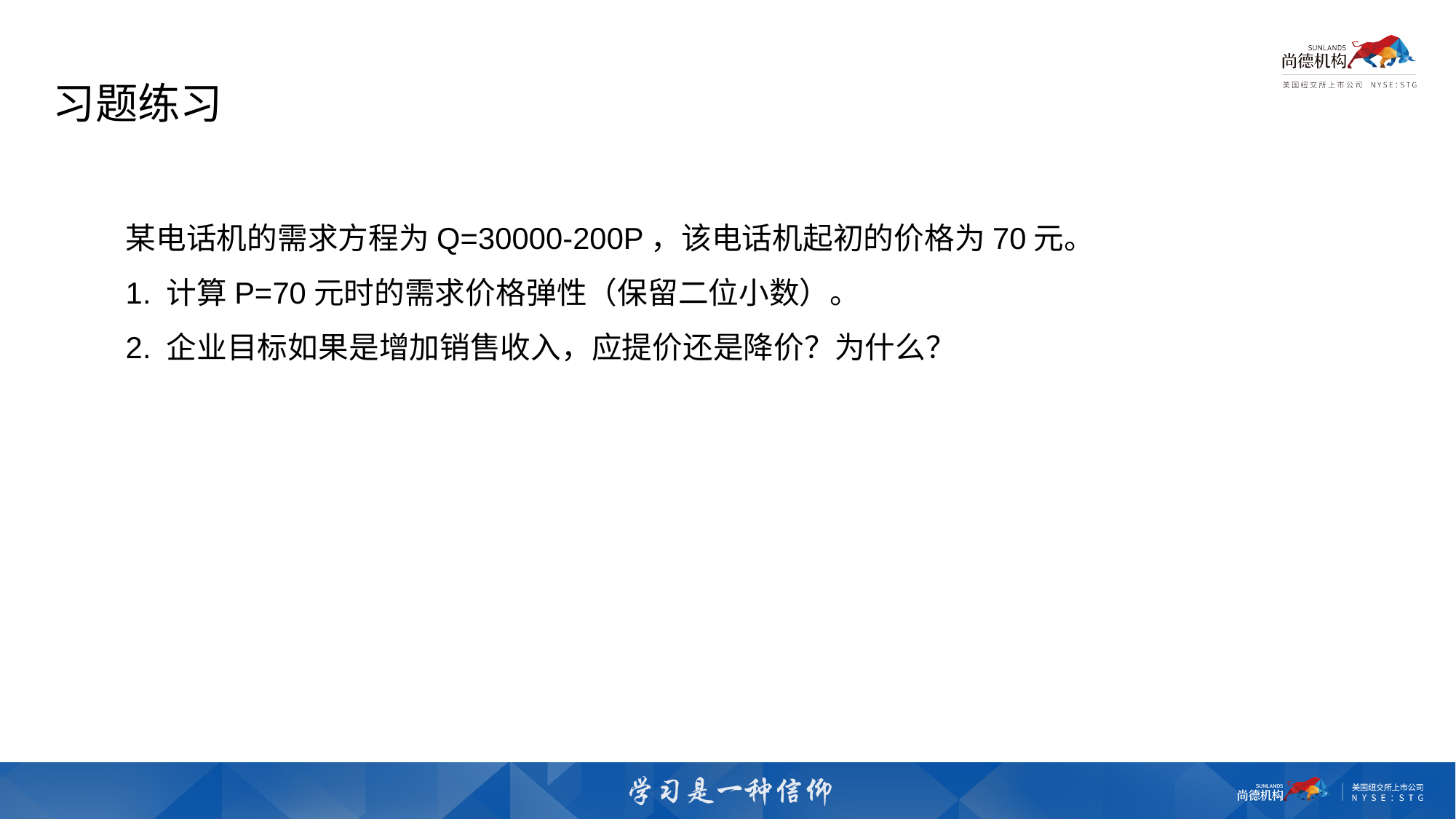

习题练习
某电话机的需求方程为Q=30000-200P，该电话机起初的价格为70元。
1. 计算P=70元时的需求价格弹性（保留二位小数）。
2. 企业目标如果是增加销售收入，应提价还是降价？为什么？